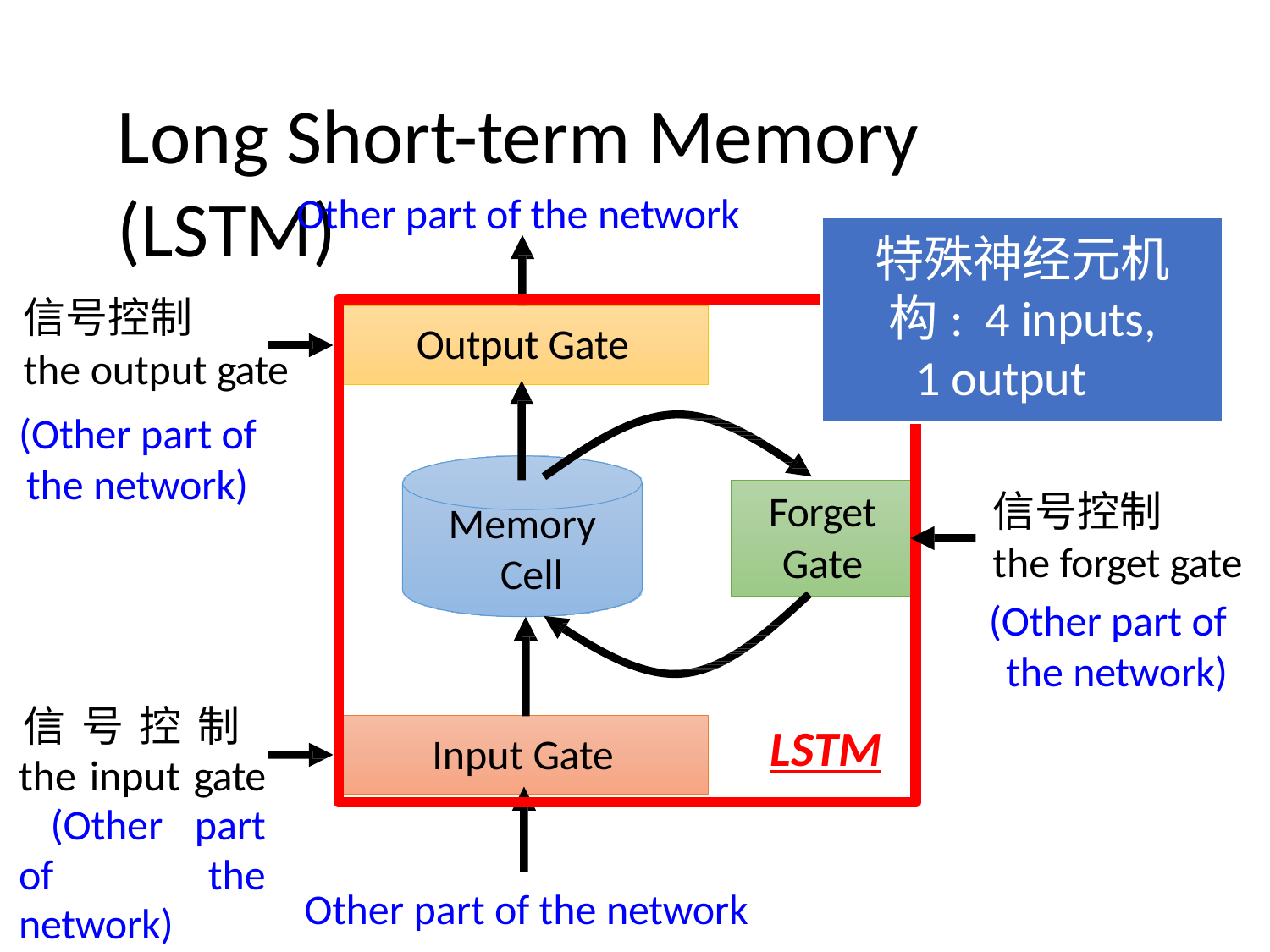

# Long Short-term Memory (LSTM)
Other part of the network

特殊神经元机构:  4 inputs,
1 output

信号控制
the output gate
(Other part of
the network)

Output Gate

信号控制
the forget gate
(Other part of  the network)

Forget
Gate
Memory  Cell

信号控制  the input gate  (Other part of  the network)
LSTM

Input Gate

Other part of the network